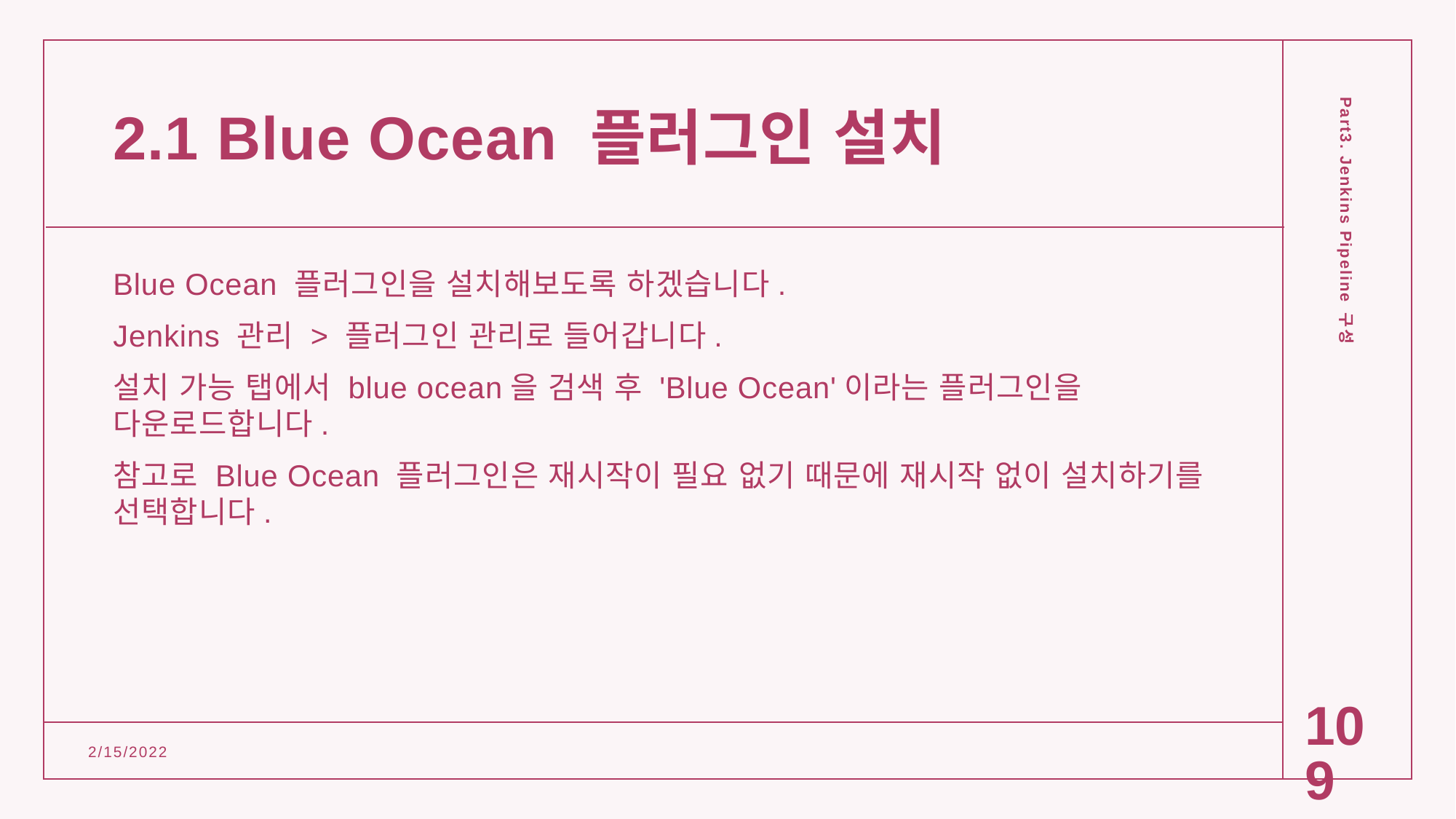

# 2.1 Blue Ocean 플러그인 설치
Blue Ocean 플러그인을 설치해보도록 하겠습니다.
Jenkins 관리 > 플러그인 관리로 들어갑니다.
설치 가능 탭에서 blue ocean을 검색 후 'Blue Ocean'이라는 플러그인을 다운로드합니다.
참고로 Blue Ocean 플러그인은 재시작이 필요 없기 때문에 재시작 없이 설치하기를 선택합니다.

Part3. Jenkins Pipeline 구성
109
2/15/2022